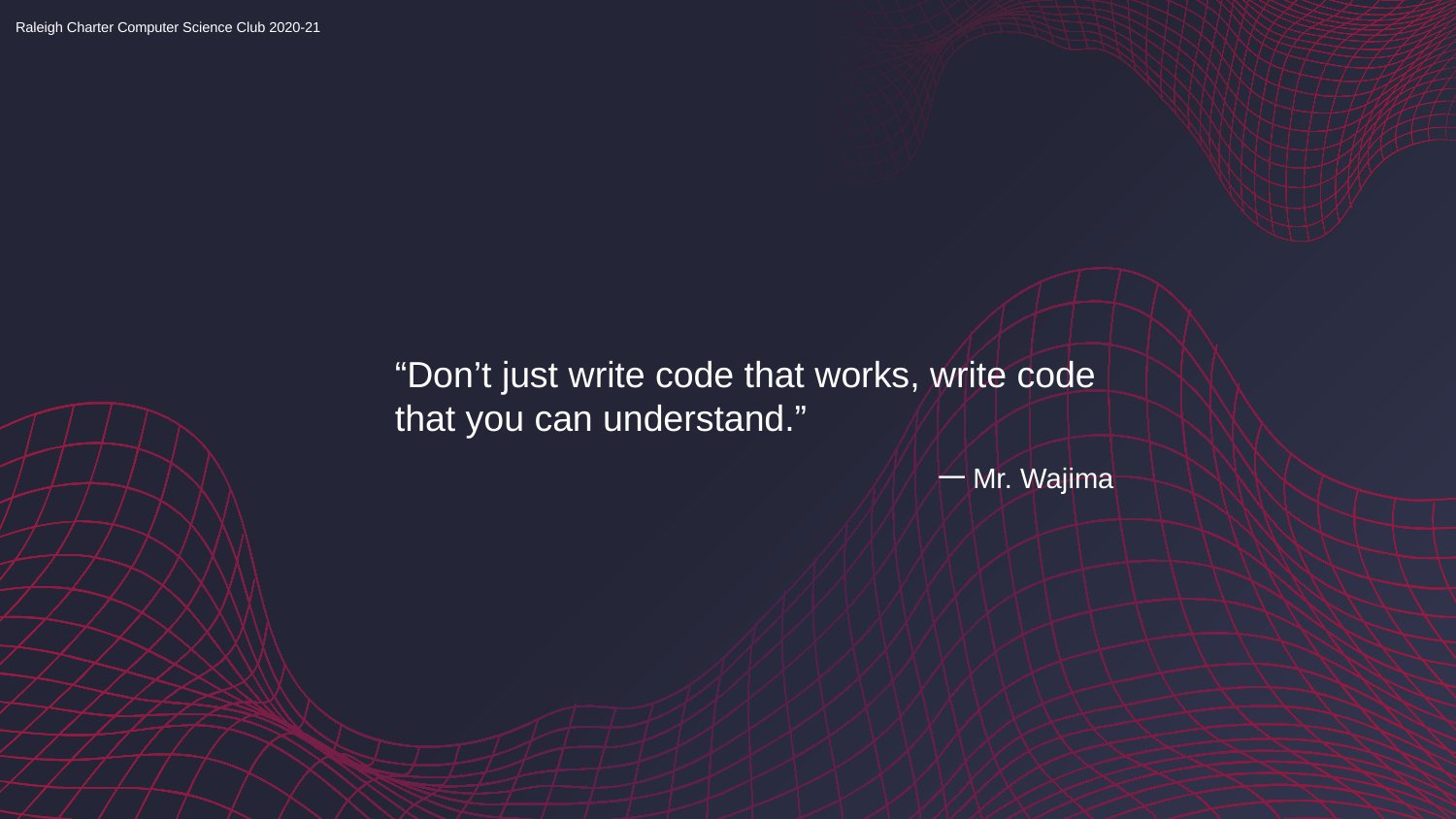

“Don’t just write code that works, write code that you can understand.”

# 一Mr. Wajima